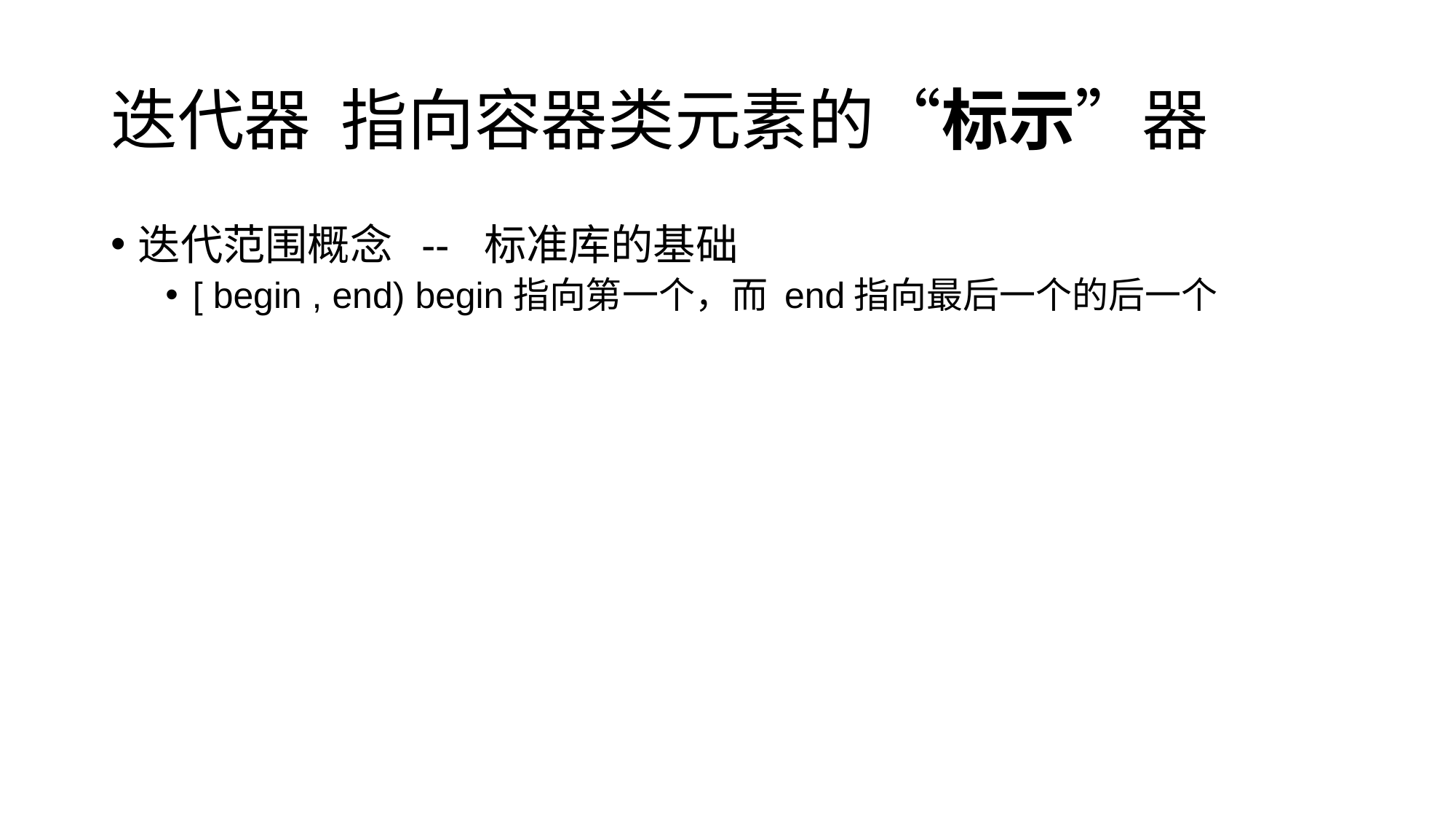

# 迭代器  指向容器类元素的“标示”器
迭代范围概念  --  标准库的基础
[ begin , end) begin指向第一个，而 end指向最后一个的后一个